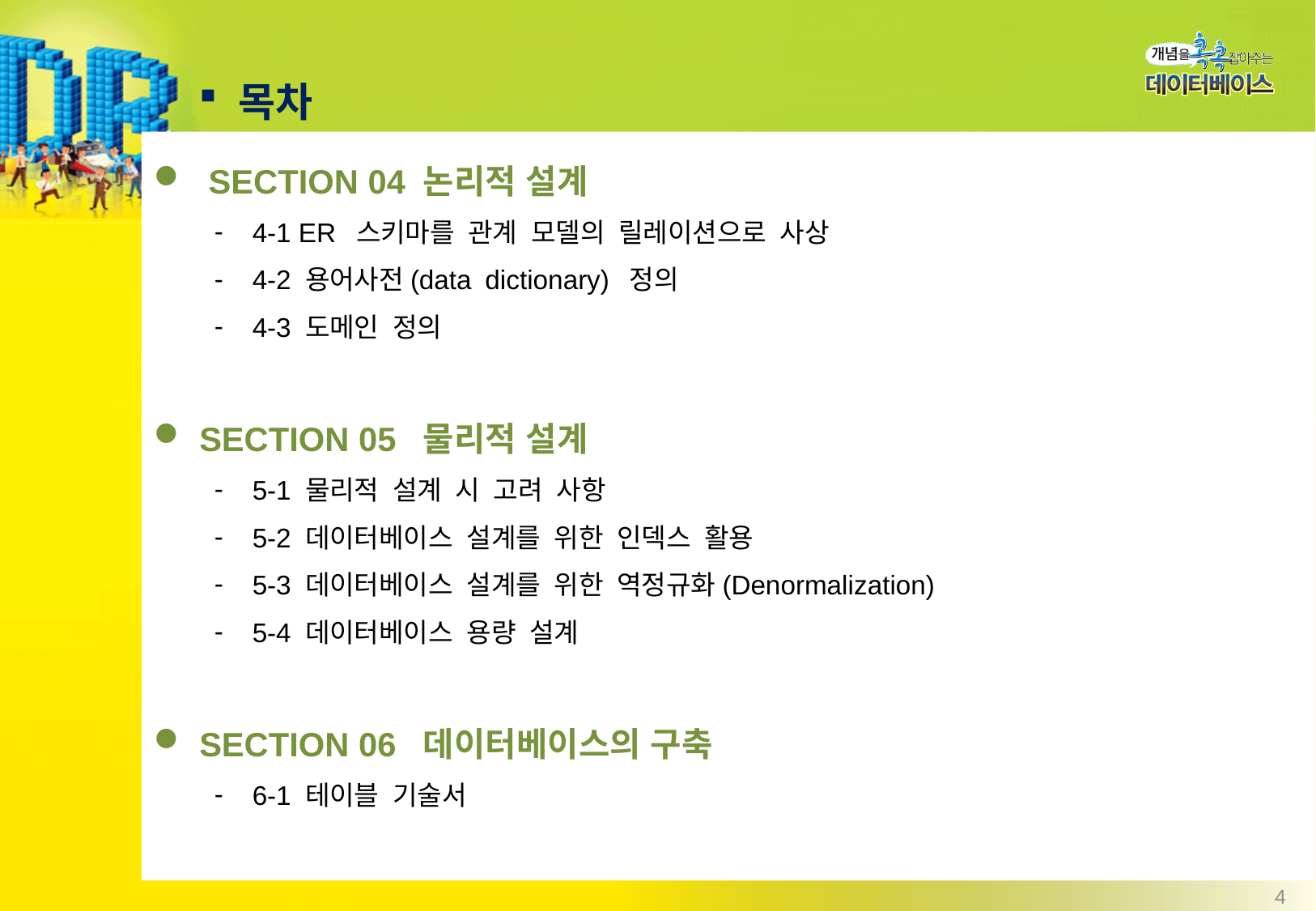

목차
 SECTION 04 논리적 설계
4-1 ER 스키마를 관계 모델의 릴레이션으로 사상
4-2 용어사전(data dictionary) 정의
4-3 도메인 정의

SECTION 05  물리적 설계
5-1 물리적 설계 시 고려 사항
5-2 데이터베이스 설계를 위한 인덱스 활용
5-3 데이터베이스 설계를 위한 역정규화(Denormalization)
5-4 데이터베이스 용량 설계

SECTION 06  데이터베이스의 구축
6-1 테이블 기술서

4